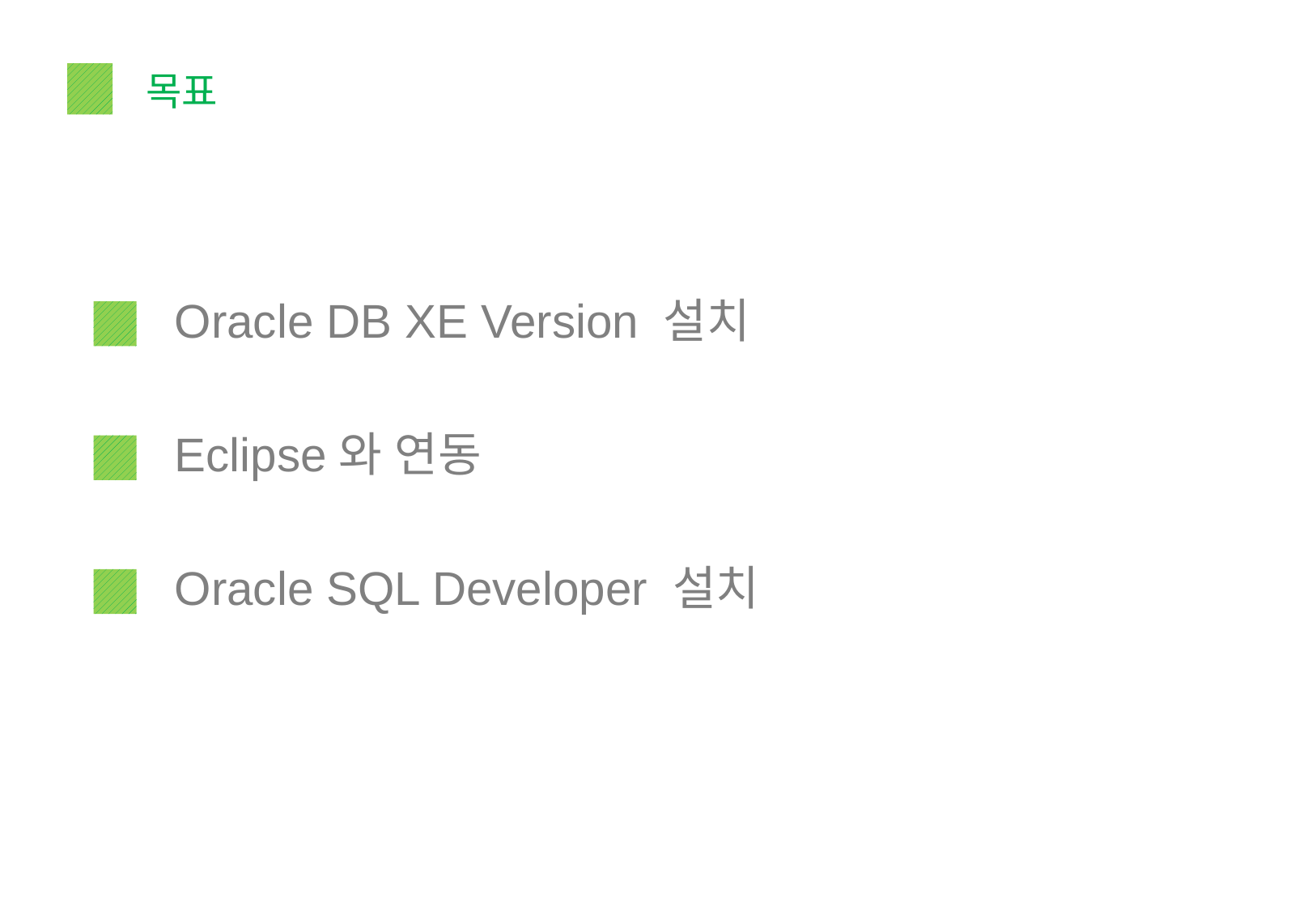

목표
Oracle DB XE Version 설치

Eclipse와 연동

Oracle SQL Developer 설치